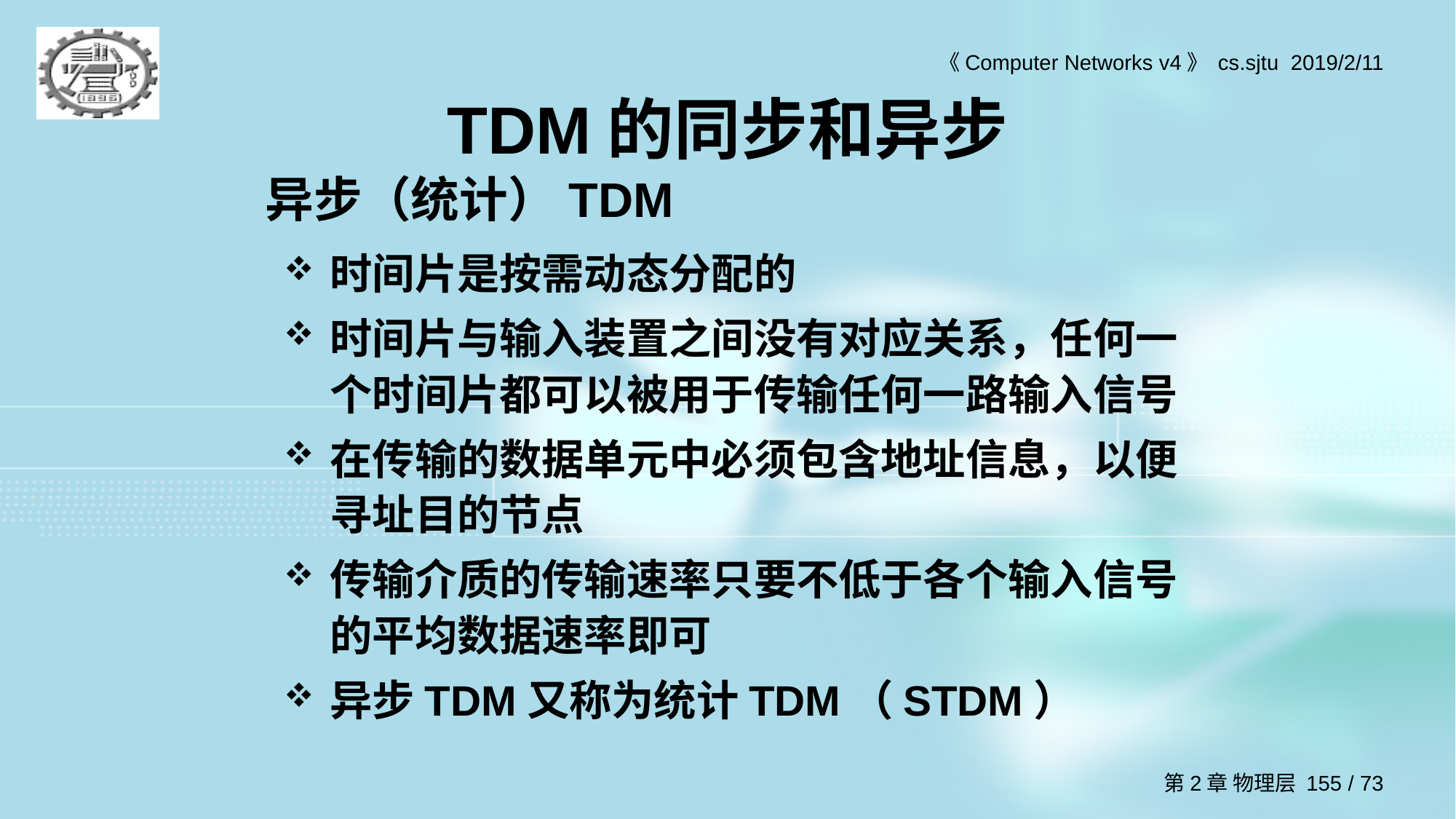

# TDM的同步和异步
异步（统计）TDM
时间片是按需动态分配的
时间片与输入装置之间没有对应关系，任何一个时间片都可以被用于传输任何一路输入信号
在传输的数据单元中必须包含地址信息，以便寻址目的节点
传输介质的传输速率只要不低于各个输入信号的平均数据速率即可
异步TDM又称为统计TDM（STDM）